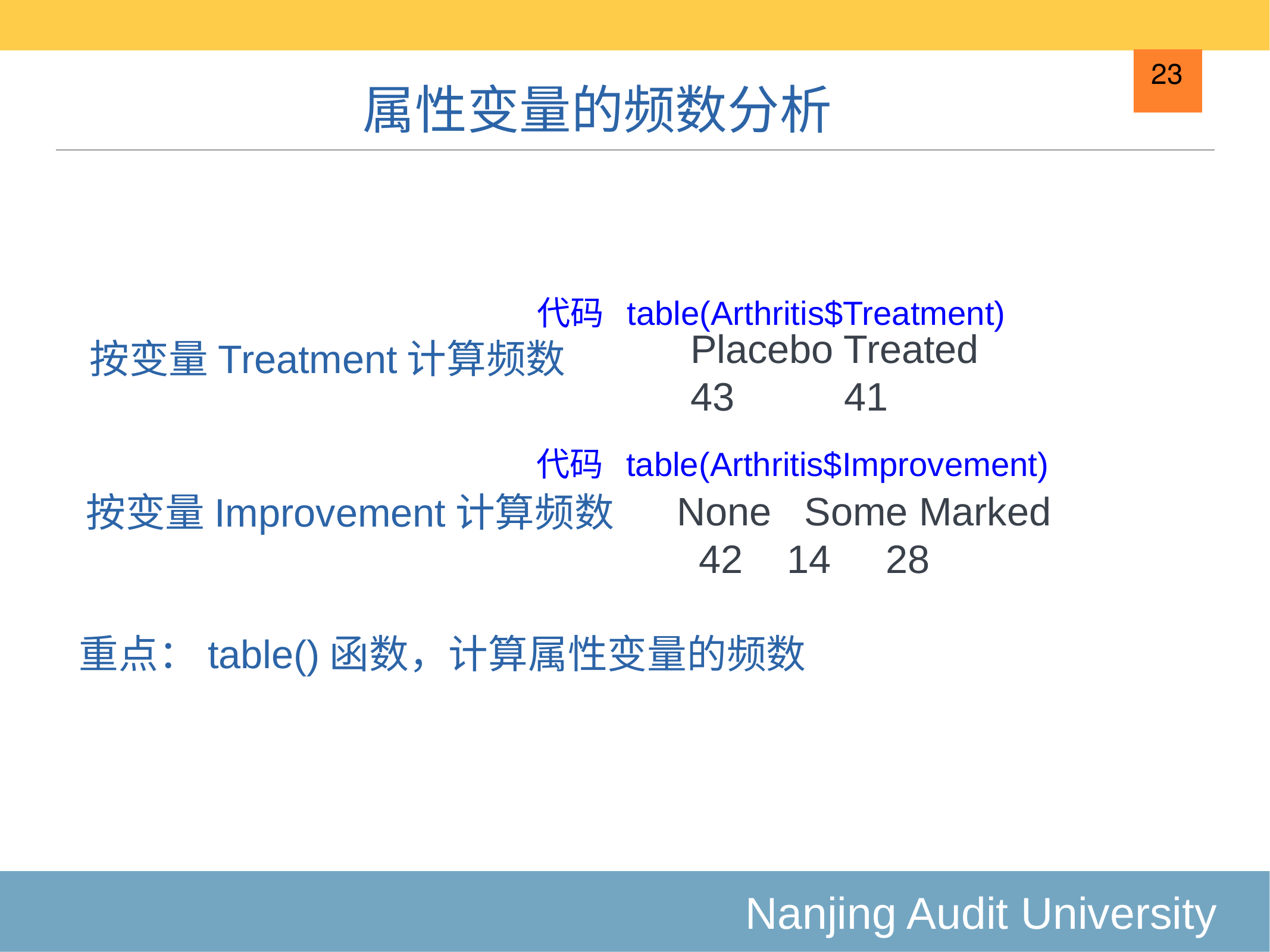

# 属性变量的频数分析
23
使用table()函数进行属性频数分析：
代码  table(Arthritis$Treatment)
Placebo Treated          43          41
按变量Treatment计算频数
代码  table(Arthritis$Improvement)
按变量Improvement计算频数
 None   Some Marked
   42    14     28
重点：table()函数，计算属性变量的频数